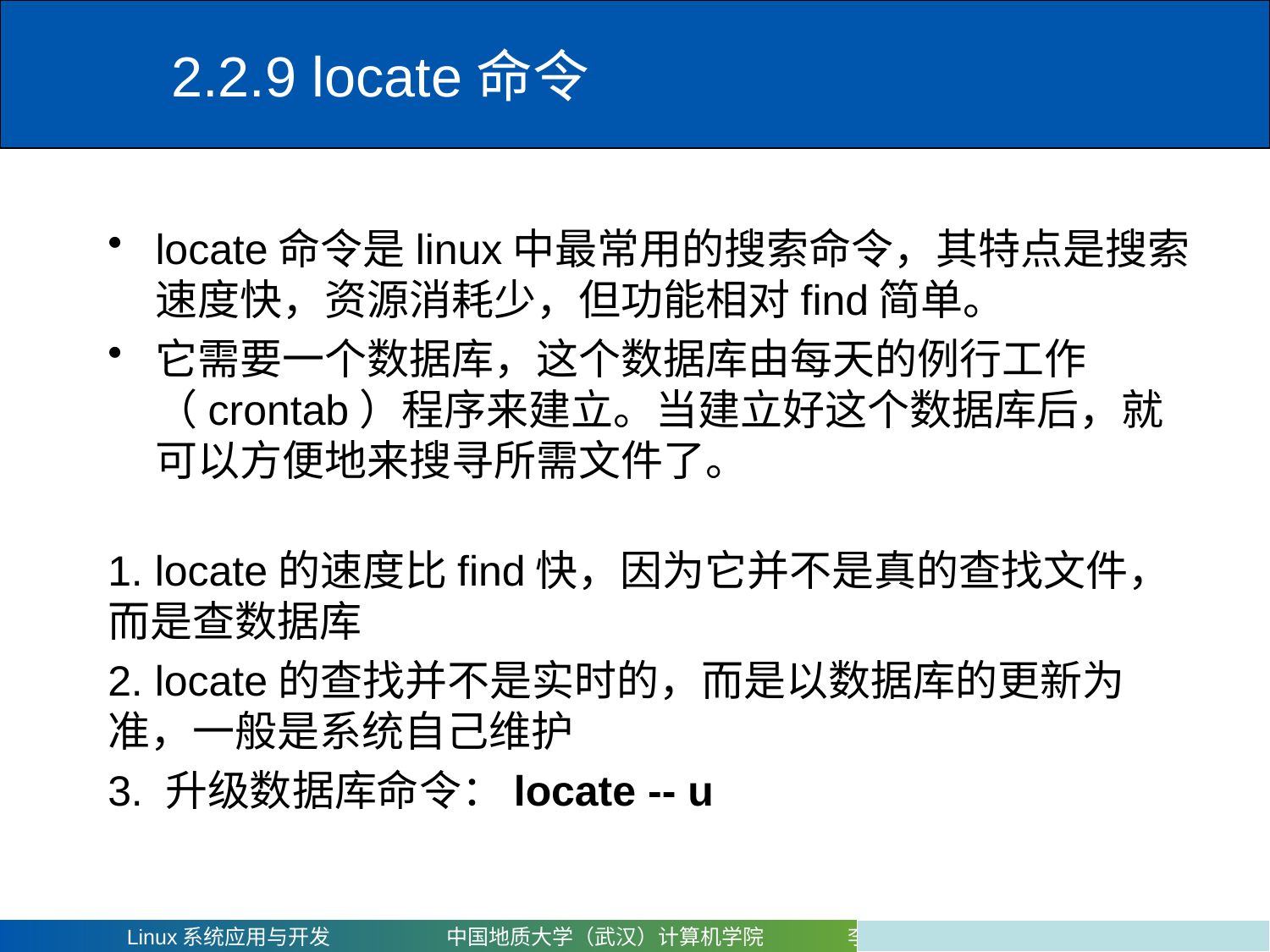

# 2.2.9 locate命令
locate命令是linux中最常用的搜索命令，其特点是搜索速度快，资源消耗少，但功能相对find简单。
它需要一个数据库，这个数据库由每天的例行工作（crontab）程序来建立。当建立好这个数据库后，就可以方便地来搜寻所需文件了。
1. locate的速度比find快，因为它并不是真的查找文件，而是查数据库
2. locate的查找并不是实时的，而是以数据库的更新为准，一般是系统自己维护
3. 升级数据库命令：locate -- u